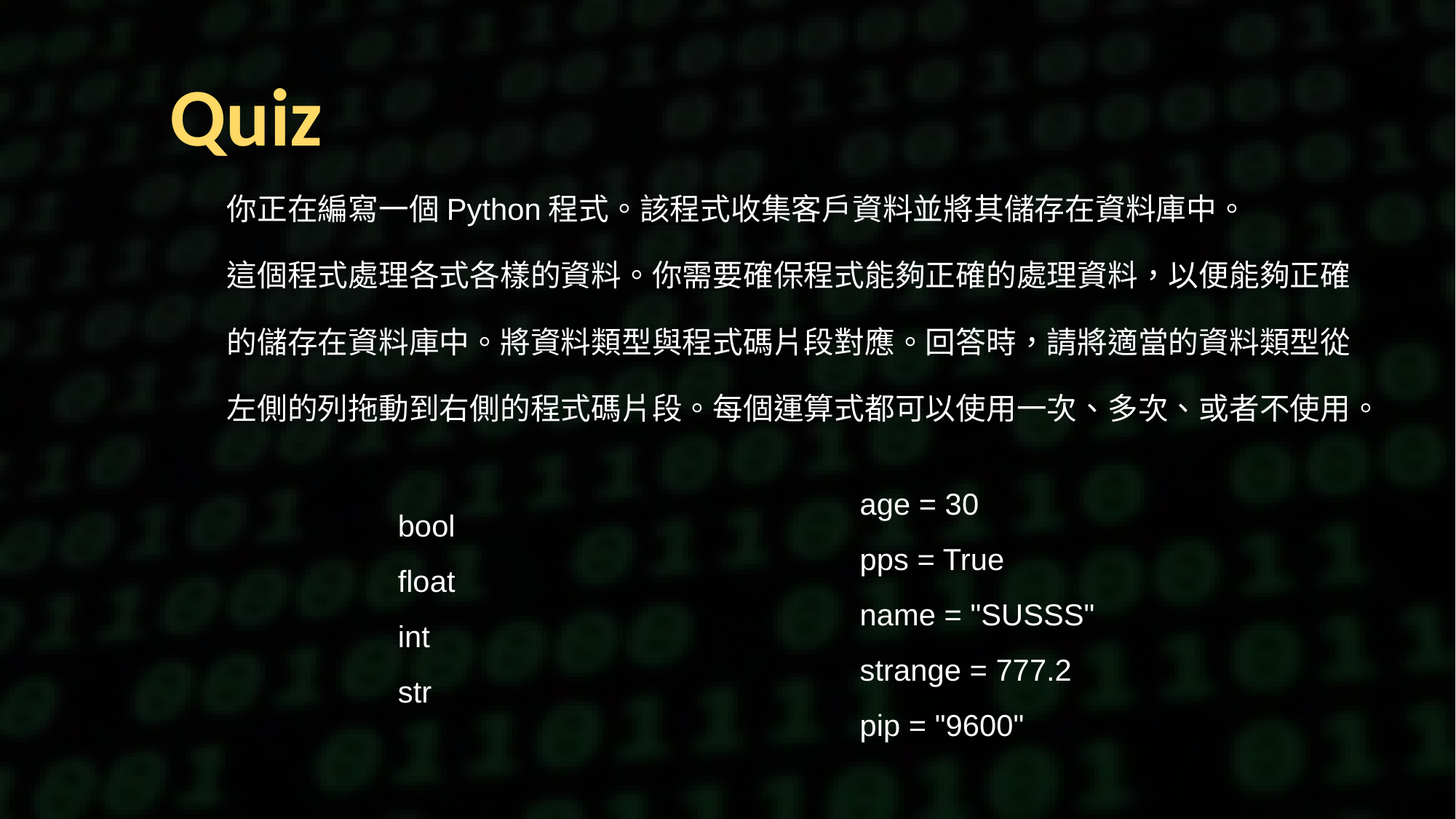

Quiz
你正在編寫一個Python程式。該程式收集客戶資料並將其儲存在資料庫中。
這個程式處理各式各樣的資料。你需要確保程式能夠正確的處理資料，以便能夠正確的儲存在資料庫中。將資料類型與程式碼片段對應。回答時，請將適當的資料類型從左側的列拖動到右側的程式碼片段。每個運算式都可以使用一次、多次、或者不使用。
age = 30
pps = True
name = "SUSSS"
strange = 777.2
pip = "9600"
bool
float
int
str